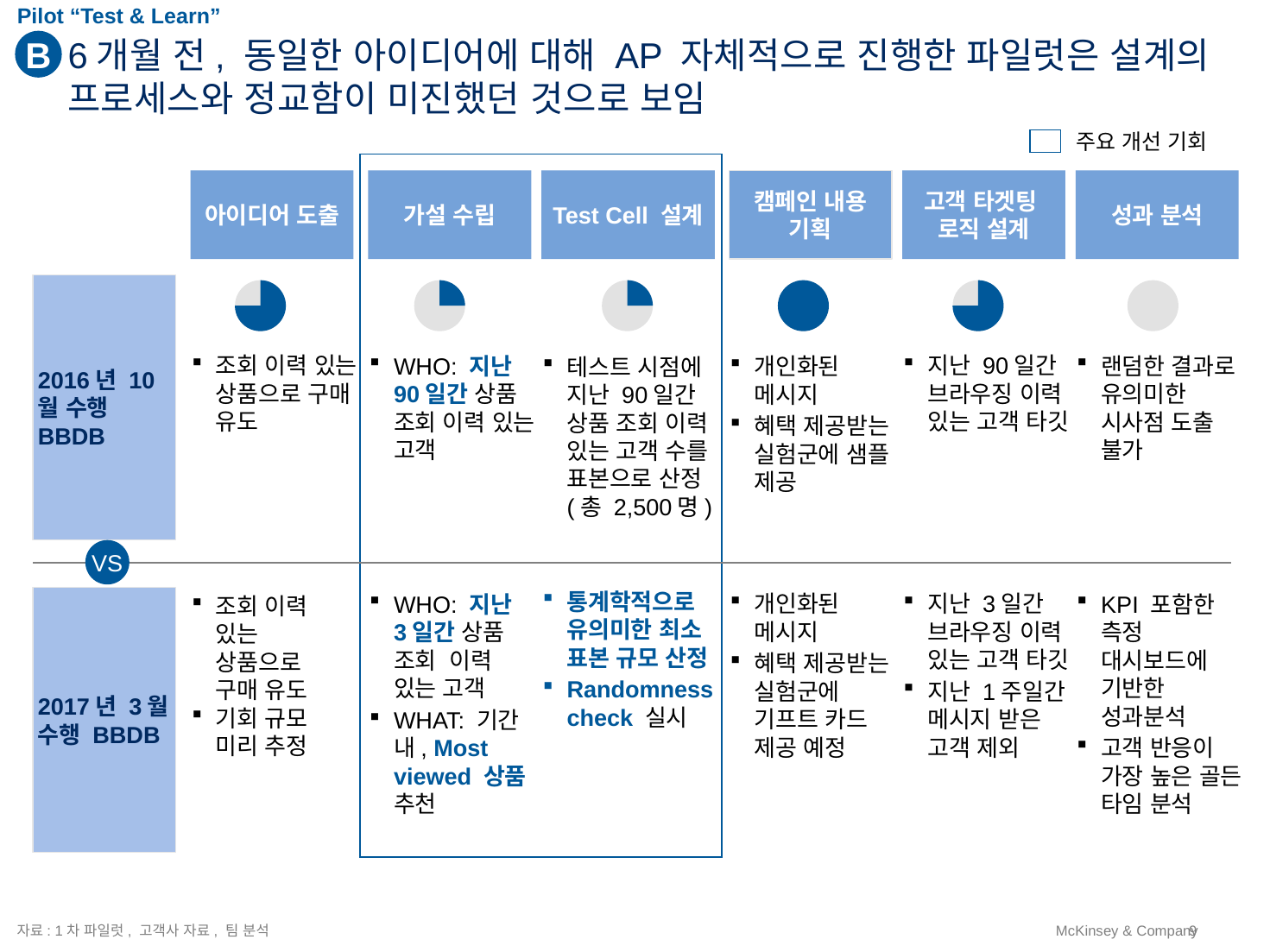

Pilot “Test & Learn”
B
# 6개월 전, 동일한 아이디어에 대해 AP 자체적으로 진행한 파일럿은 설계의 프로세스와 정교함이 미진했던 것으로 보임
주요 개선 기회

아이디어 도출
가설 수립
Test Cell 설계
캠페인 내용 기획
고객 타겟팅
로직 설계
성과 분석
2016년 10월 수행 BBDB

조회 이력 있는 상품으로 구매 유도
WHO: 지난 90일간 상품 조회 이력 있는 고객
테스트 시점에 지난 90일간 상품 조회 이력 있는 고객 수를 표본으로 산정 (총 2,500명)
개인화된 메시지
혜택 제공받는 실험군에 샘플 제공
지난 90일간 브라우징 이력 있는 고객 타깃
랜덤한 결과로 유의미한 시사점 도출 불가
VS
통계학적으로 유의미한 최소 표본 규모 산정
Randomness check 실시
2017년 3월 수행 BBDB
WHO: 지난 3일간 상품 조회  이력 있는 고객
WHAT: 기간 내, Most viewed 상품 추천
개인화된 메시지
혜택 제공받는 실험군에 기프트 카드 제공 예정
지난 3일간 브라우징 이력 있는 고객 타깃
지난 1주일간 메시지 받은 고객 제외
KPI 포함한 측정 대시보드에 기반한 성과분석
고객 반응이 가장 높은 골든 타임 분석
조회 이력 있는 상품으로 구매 유도
기회 규모 미리 추정
자료: 1차 파일럿, 고객사 자료, 팀 분석